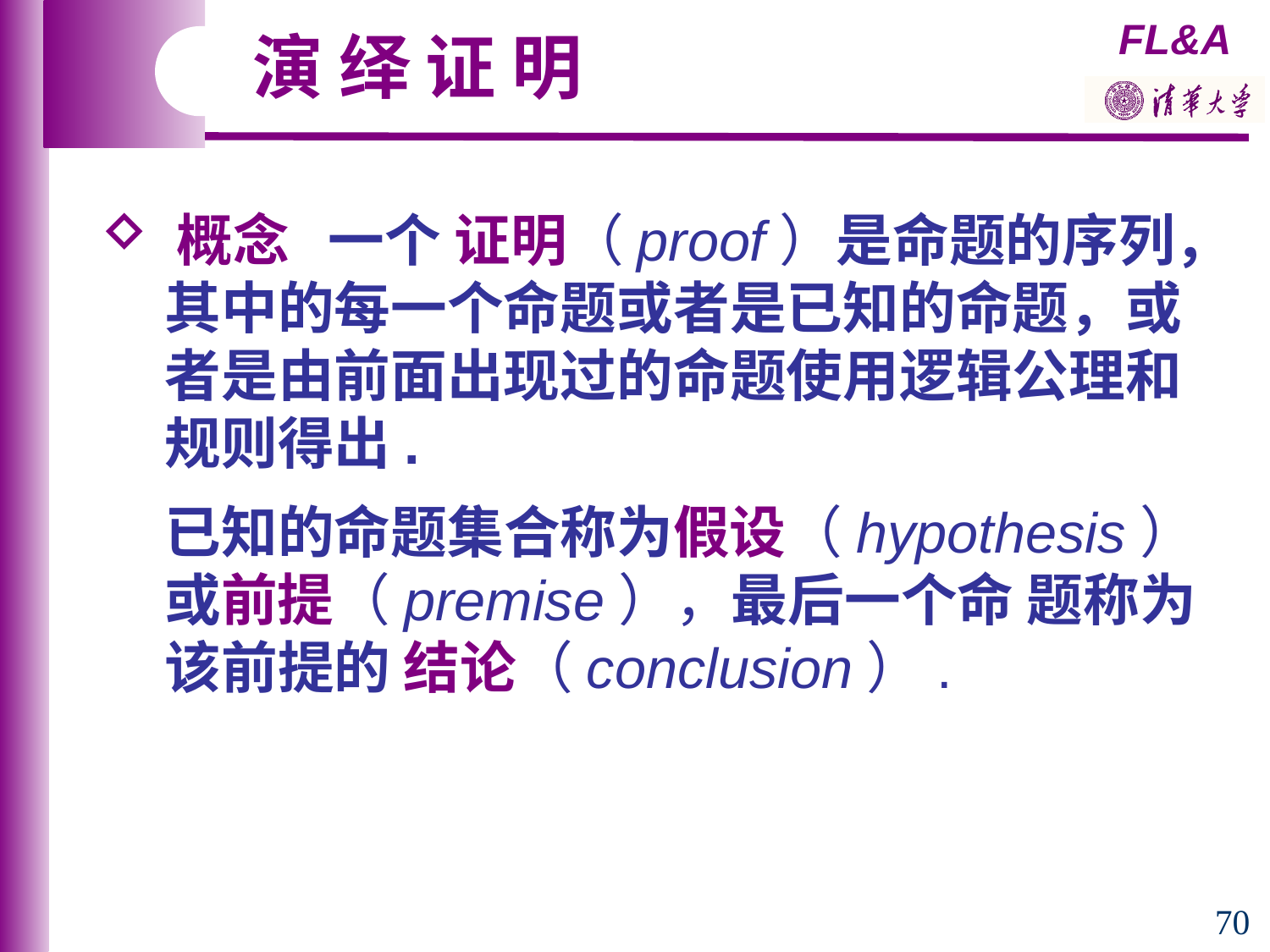

演 绎 证 明
 概念   一个 证明（proof）是命题的序列，
    其中的每一个命题或者是已知的命题，或
    者是由前面出现过的命题使用逻辑公理和
    规则得出.

    已知的命题集合称为假设（hypothesis）
    或前提（premise），最后一个命 题称为
    该前提的 结论（conclusion）.
70